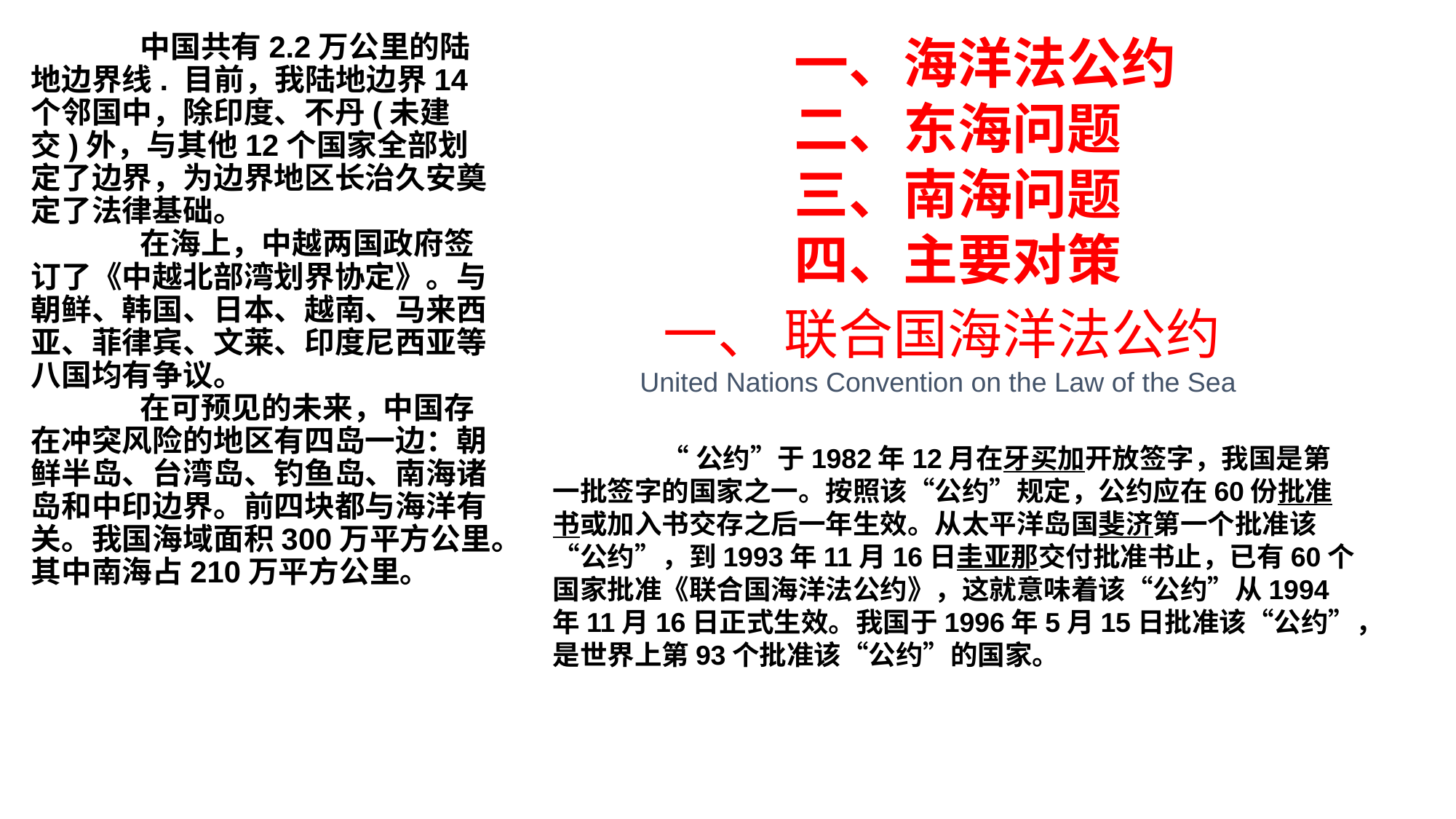

中国共有2.2万公里的陆地边界线. 目前，我陆地边界14个邻国中，除印度、不丹(未建交)外，与其他12个国家全部划定了边界，为边界地区长治久安奠定了法律基础。
	在海上，中越两国政府签订了《中越北部湾划界协定》。与朝鲜、韩国、日本、越南、马来西亚、菲律宾、文莱、印度尼西亚等八国均有争议。 
	在可预见的未来，中国存在冲突风险的地区有四岛一边：朝鲜半岛、台湾岛、钓鱼岛、南海诸岛和中印边界。前四块都与海洋有关。我国海域面积300万平方公里。其中南海占210万平方公里。
一、海洋法公约
二、东海问题
三、南海问题
四、主要对策
一、 联合国海洋法公约
United Nations Convention on the Law of the Sea
 	“公约”于1982年12月在牙买加开放签字，我国是第一批签字的国家之一。按照该“公约”规定，公约应在60份批准书或加入书交存之后一年生效。从太平洋岛国斐济第一个批准该“公约”，到1993年11月16日圭亚那交付批准书止，已有60个国家批准《联合国海洋法公约》，这就意味着该“公约”从1994年11月16日正式生效。我国于1996年5月15日批准该“公约”，是世界上第93个批准该“公约”的国家。